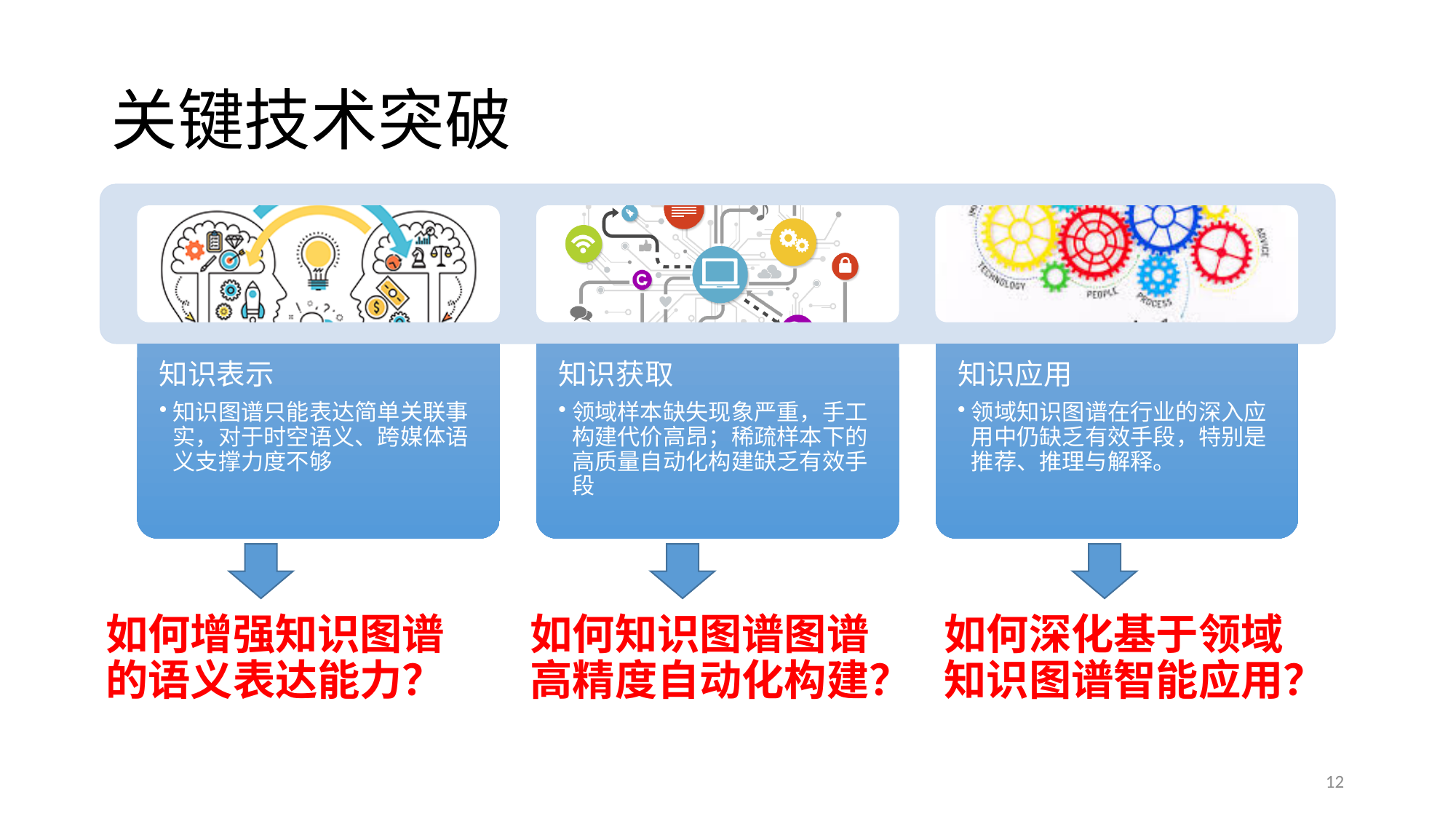

# 关键技术突破
知识表示
知识图谱只能表达简单关联事实，对于时空语义、跨媒体语义支撑力度不够
知识获取
领域样本缺失现象严重，手工构建代价高昂；稀疏样本下的高质量自动化构建缺乏有效手段
知识应用
领域知识图谱在行业的深入应用中仍缺乏有效手段，特别是推荐、推理与解释。

如何增强知识图谱的语义表达能力？
如何知识图谱图谱高精度自动化构建？
如何深化基于领域知识图谱智能应用？
12